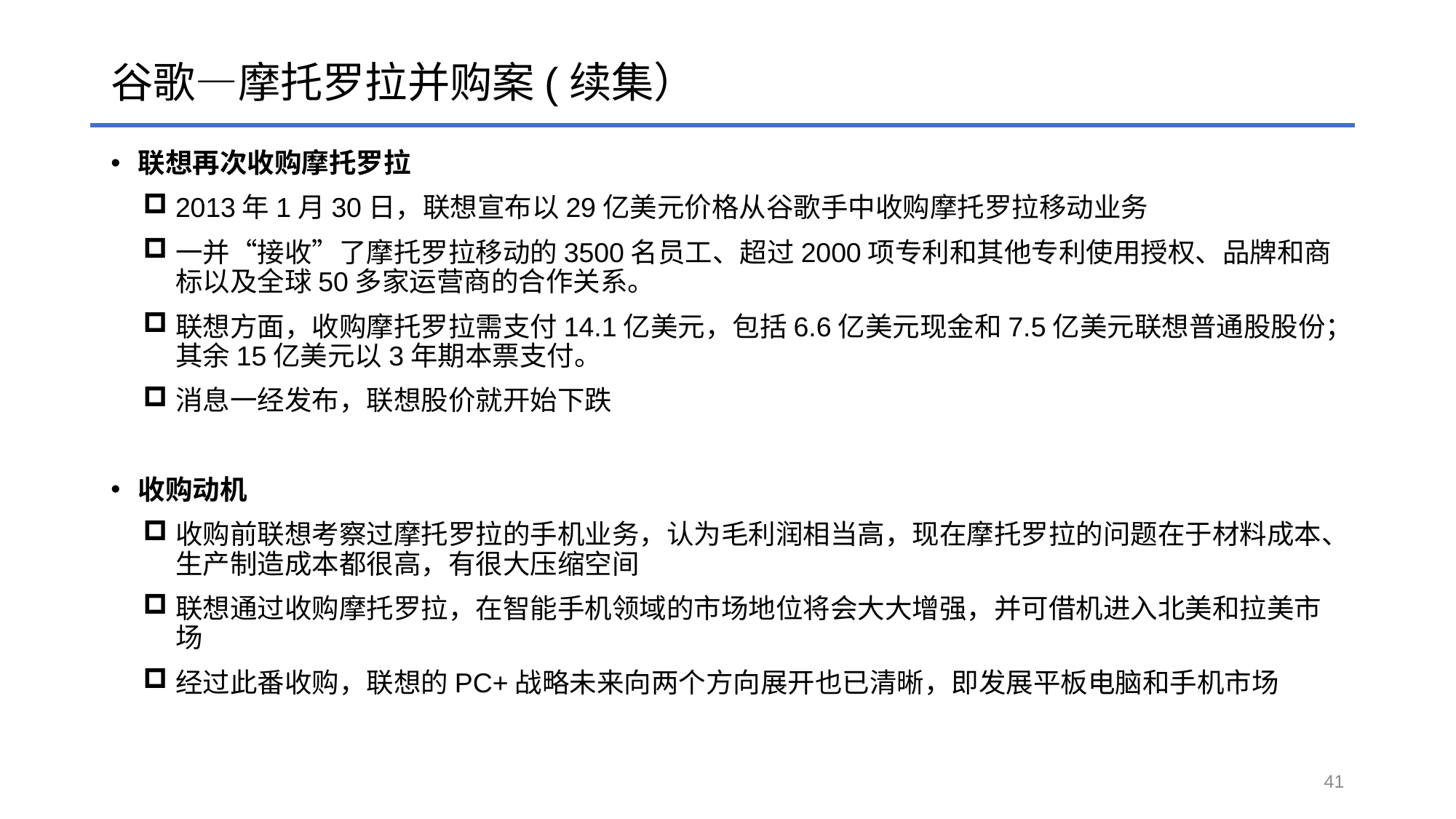

# 谷歌—摩托罗拉并购案(续集）
联想再次收购摩托罗拉
2013年1月30日，联想宣布以29亿美元价格从谷歌手中收购摩托罗拉移动业务
一并“接收”了摩托罗拉移动的3500名员工、超过2000项专利和其他专利使用授权、品牌和商标以及全球50多家运营商的合作关系。
联想方面，收购摩托罗拉需支付14.1亿美元，包括6.6亿美元现金和7.5亿美元联想普通股股份；其余15亿美元以3年期本票支付。
消息一经发布，联想股价就开始下跌

收购动机
收购前联想考察过摩托罗拉的手机业务，认为毛利润相当高，现在摩托罗拉的问题在于材料成本、生产制造成本都很高，有很大压缩空间
联想通过收购摩托罗拉，在智能手机领域的市场地位将会大大增强，并可借机进入北美和拉美市场
经过此番收购，联想的PC+战略未来向两个方向展开也已清晰，即发展平板电脑和手机市场
41